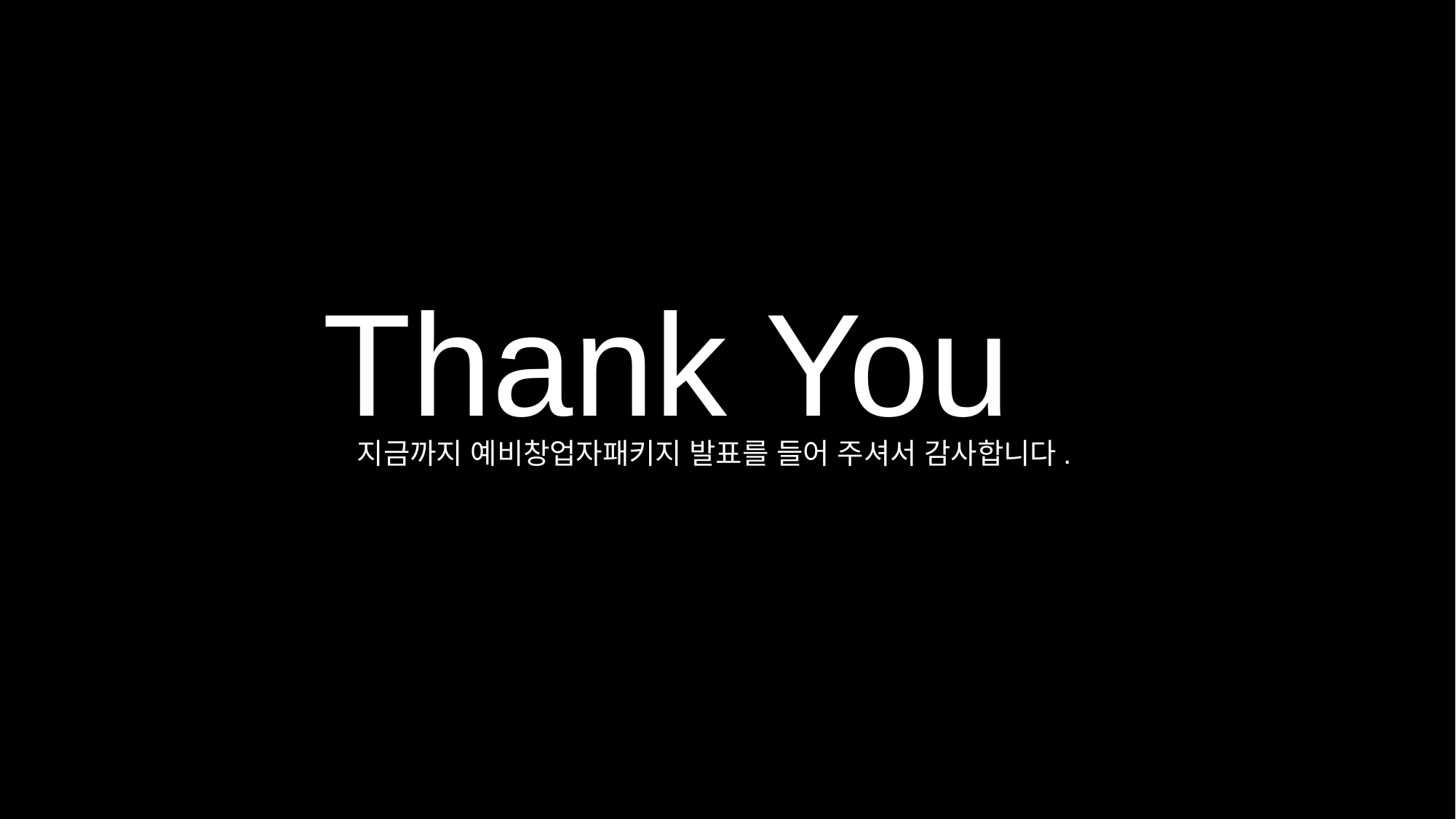

Thank You
지금까지 예비창업자패키지 발표를 들어 주셔서 감사합니다.